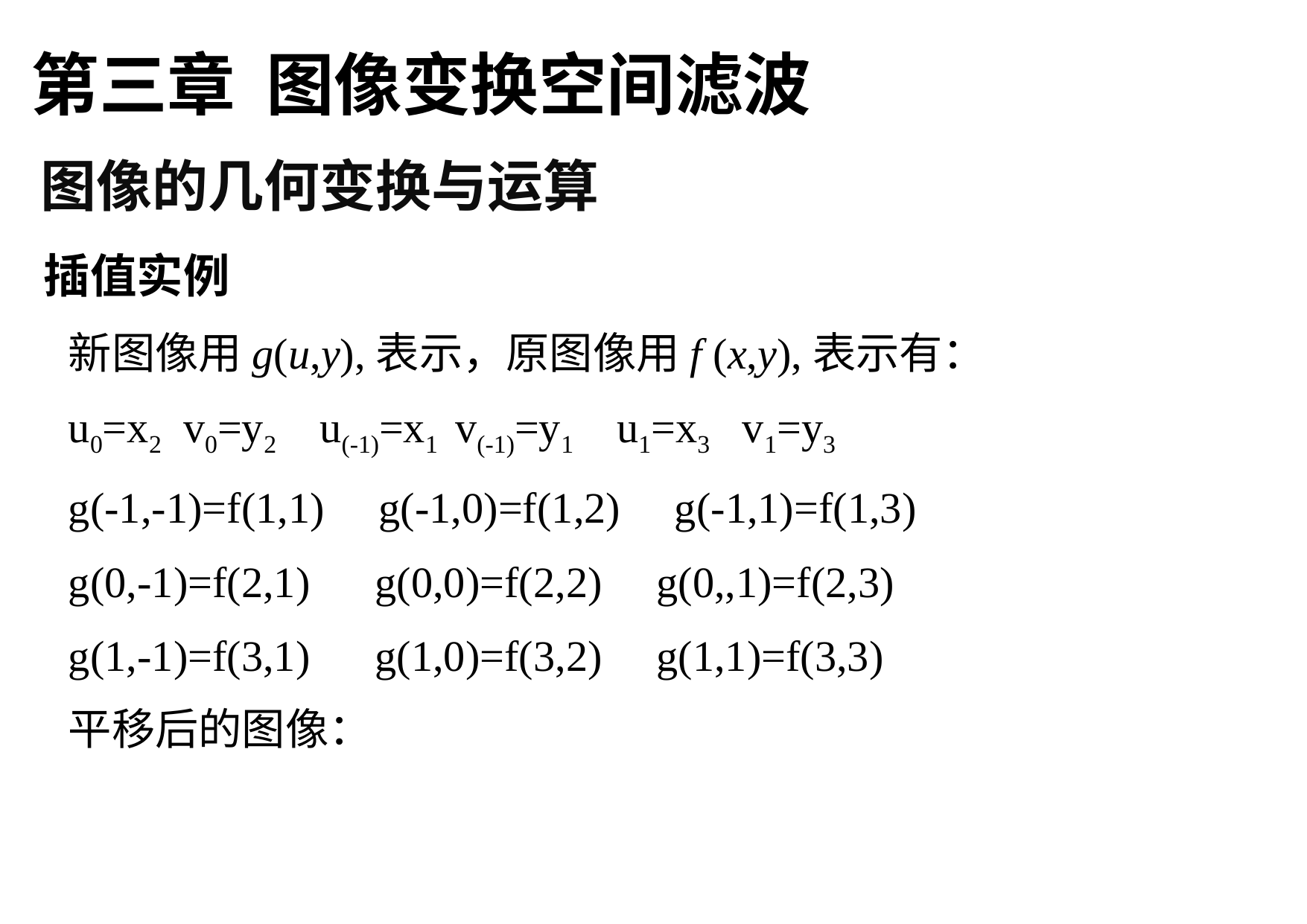

第三章  图像变换空间滤波
图像的几何变换与运算
插值实例
新图像用g(u,y),表示，原图像用f (x,y),表示有：
u0=x2  v0=y2    u(-1)=x1  v(-1)=y1    u1=x3   v1=y3
g(-1,-1)=f(1,1)     g(-1,0)=f(1,2)     g(-1,1)=f(1,3)
g(0,-1)=f(2,1)      g(0,0)=f(2,2)     g(0,,1)=f(2,3)
g(1,-1)=f(3,1)      g(1,0)=f(3,2)     g(1,1)=f(3,3)
平移后的图像：